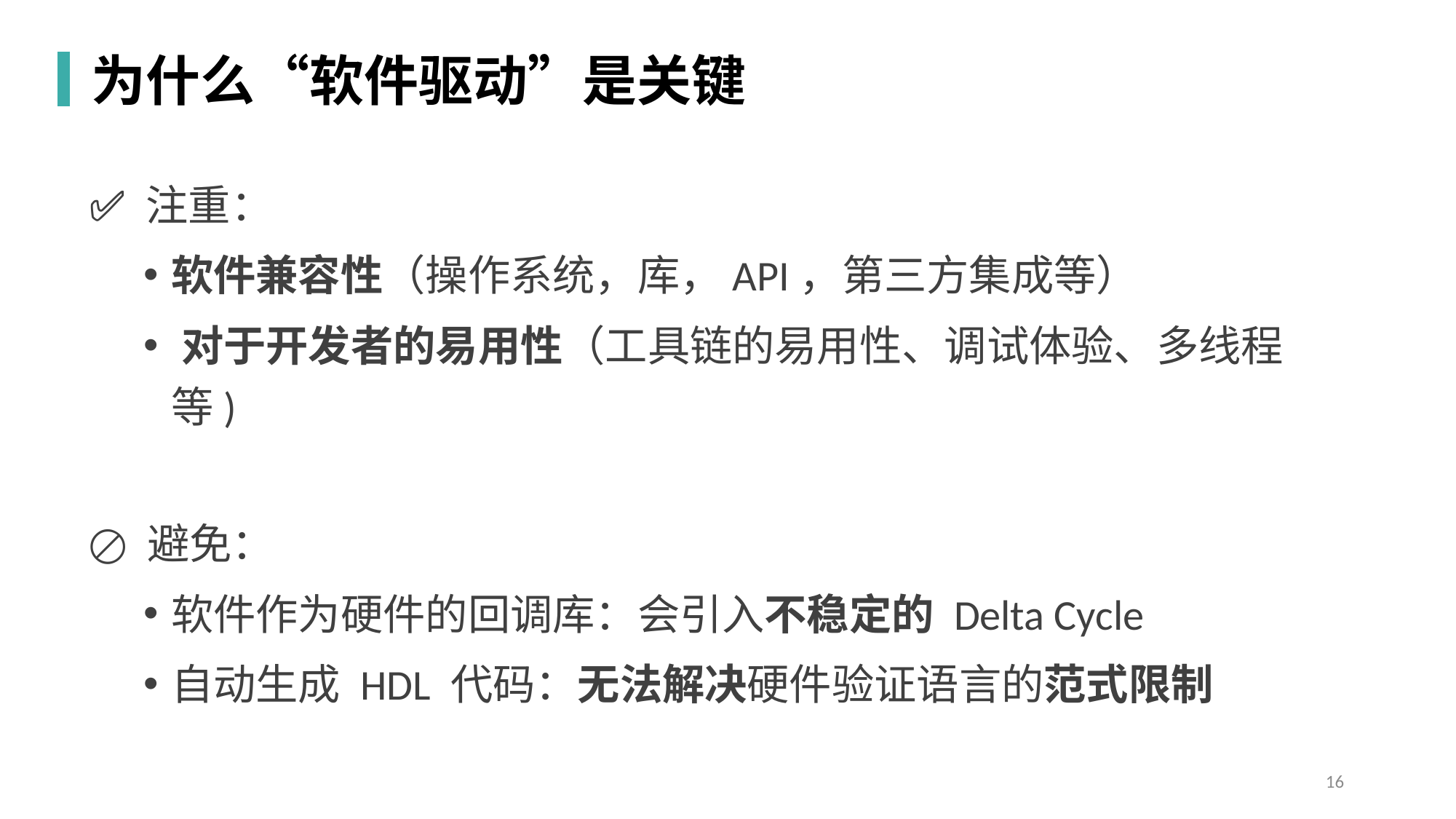

为什么“软件驱动”是关键
✅ 注重：
软件兼容性​（操作系统，库，API，第三方集成等）
​对于开发者的易用性（工具链的易用性、调试体验、多线程等)

🚫 避免：
软件作为硬件的回调库：会引入不稳定的 Delta Cycle
自动生成 HDL 代码：无法解决硬件验证语言的范式限制
16